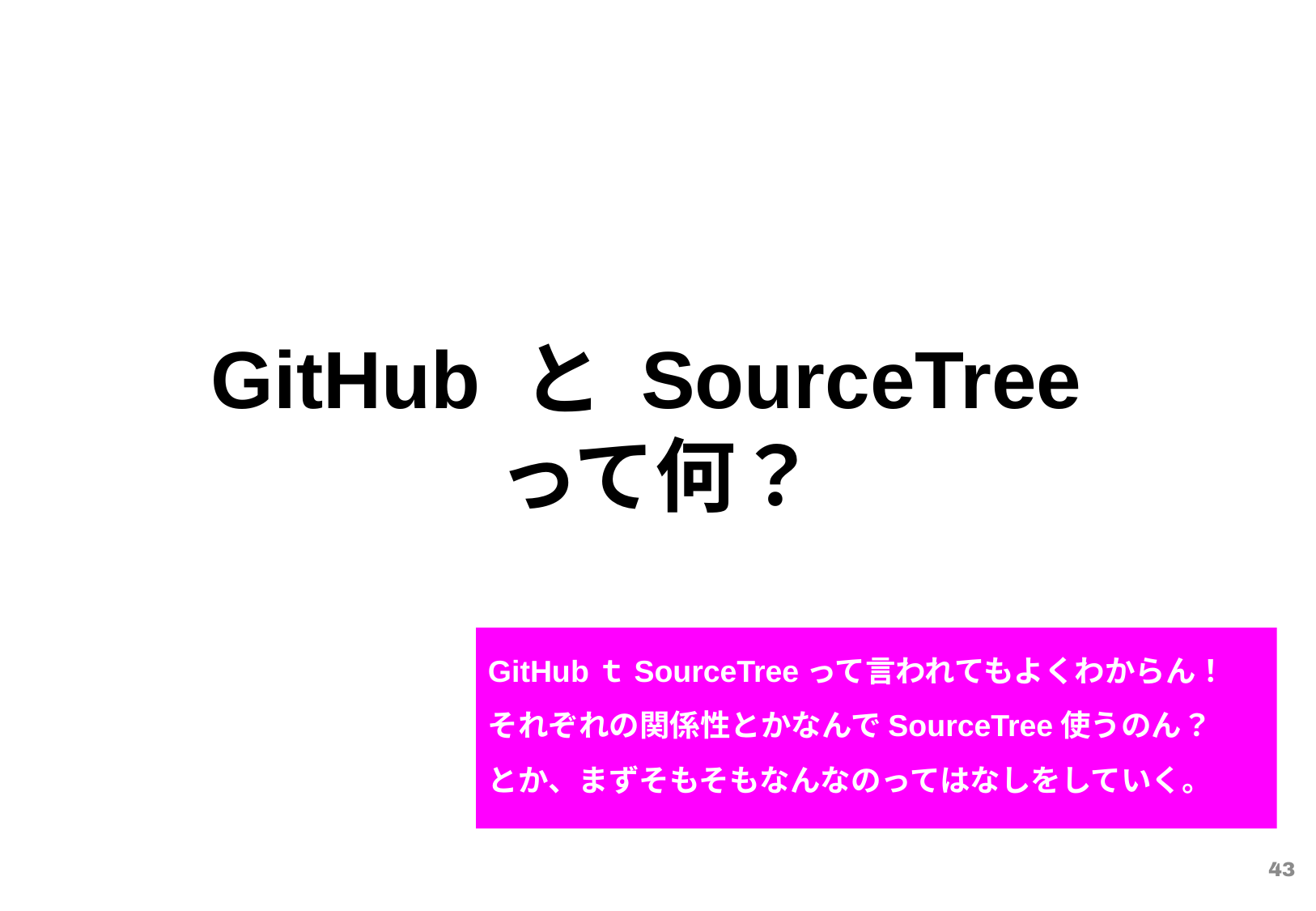

GitHub と SourceTree
って何？
GitHubｔSourceTreeって言われてもよくわからん！
それぞれの関係性とかなんでSourceTree使うのん？
とか、まずそもそもなんなのってはなしをしていく。
43